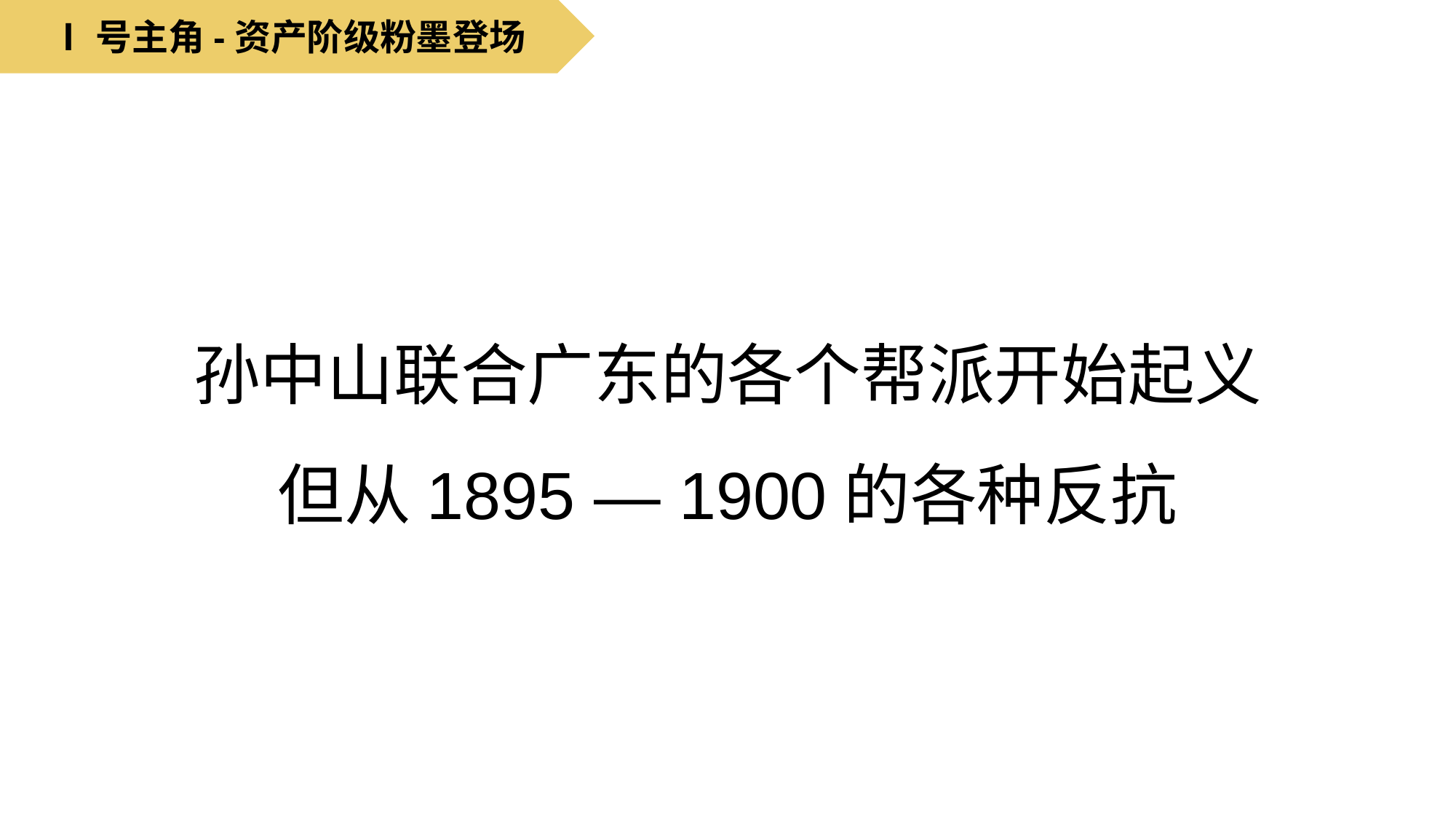

Ⅰ号主角-资产阶级粉墨登场
# 孙中山联合广东的各个帮派开始起义 但从1895 — 1900的各种反抗